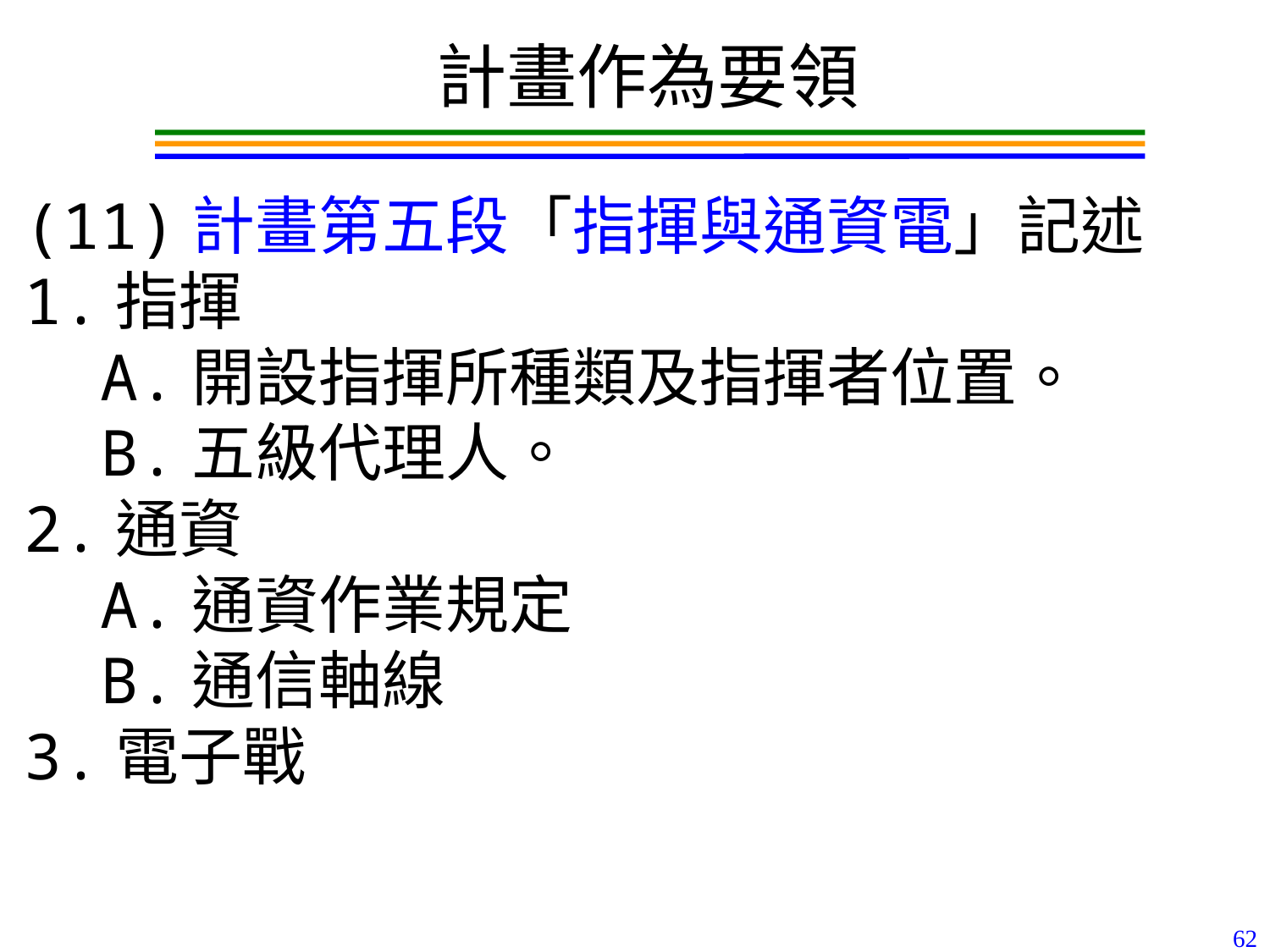

計畫作為要領
(11)計畫第五段「指揮與通資電」記述
1.指揮
  A.開設指揮所種類及指揮者位置。
  B.五級代理人。
2.通資
  A.通資作業規定
  B.通信軸線
3.電子戰
62